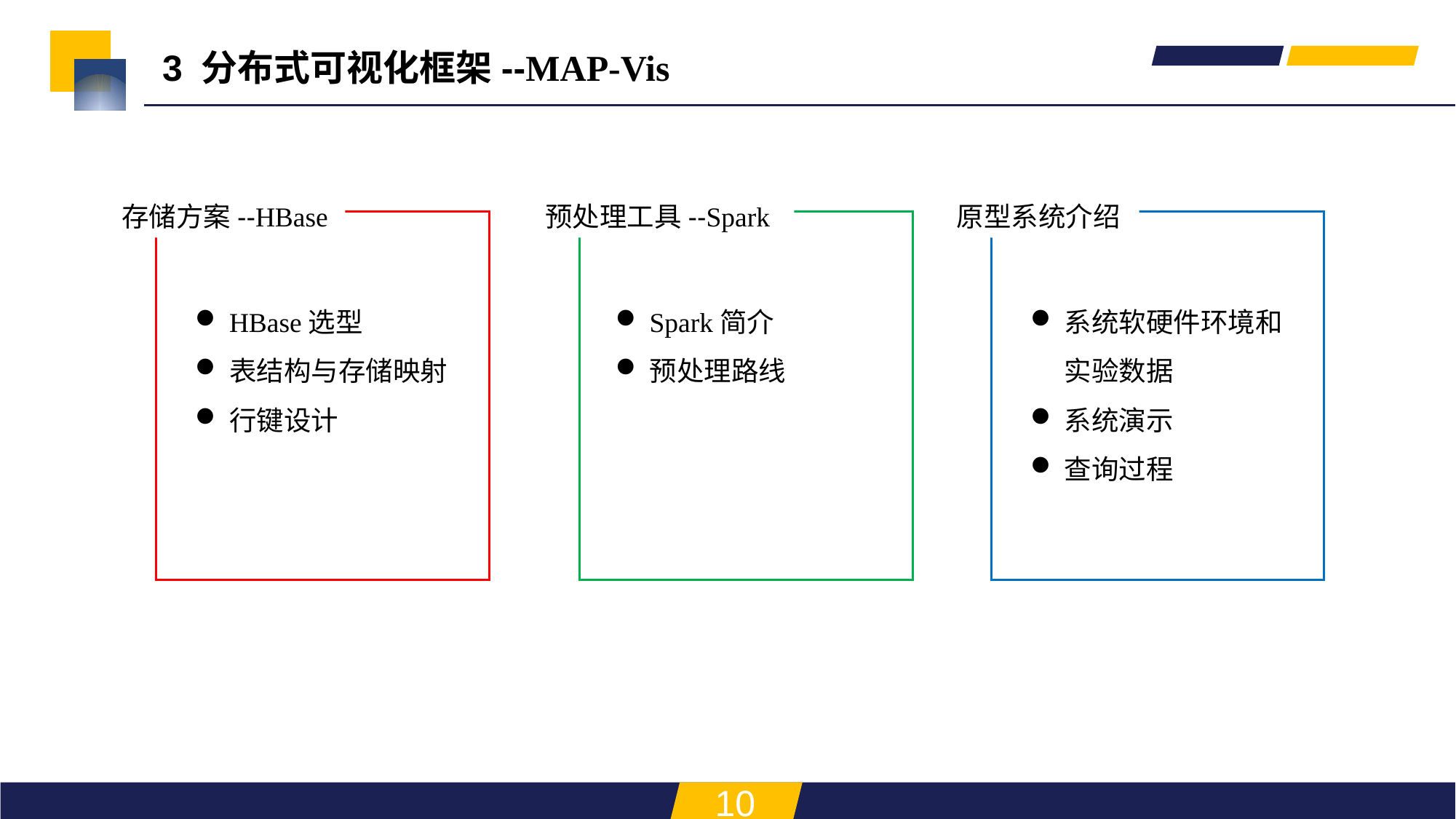

3 分布式可视化框架--MAP-Vis

存储方案--HBase

预处理工具--Spark

原型系统介绍

HBase选型
表结构与存储映射
行键设计
Spark简介
预处理路线
系统软硬件环境和实验数据
系统演示
查询过程
10